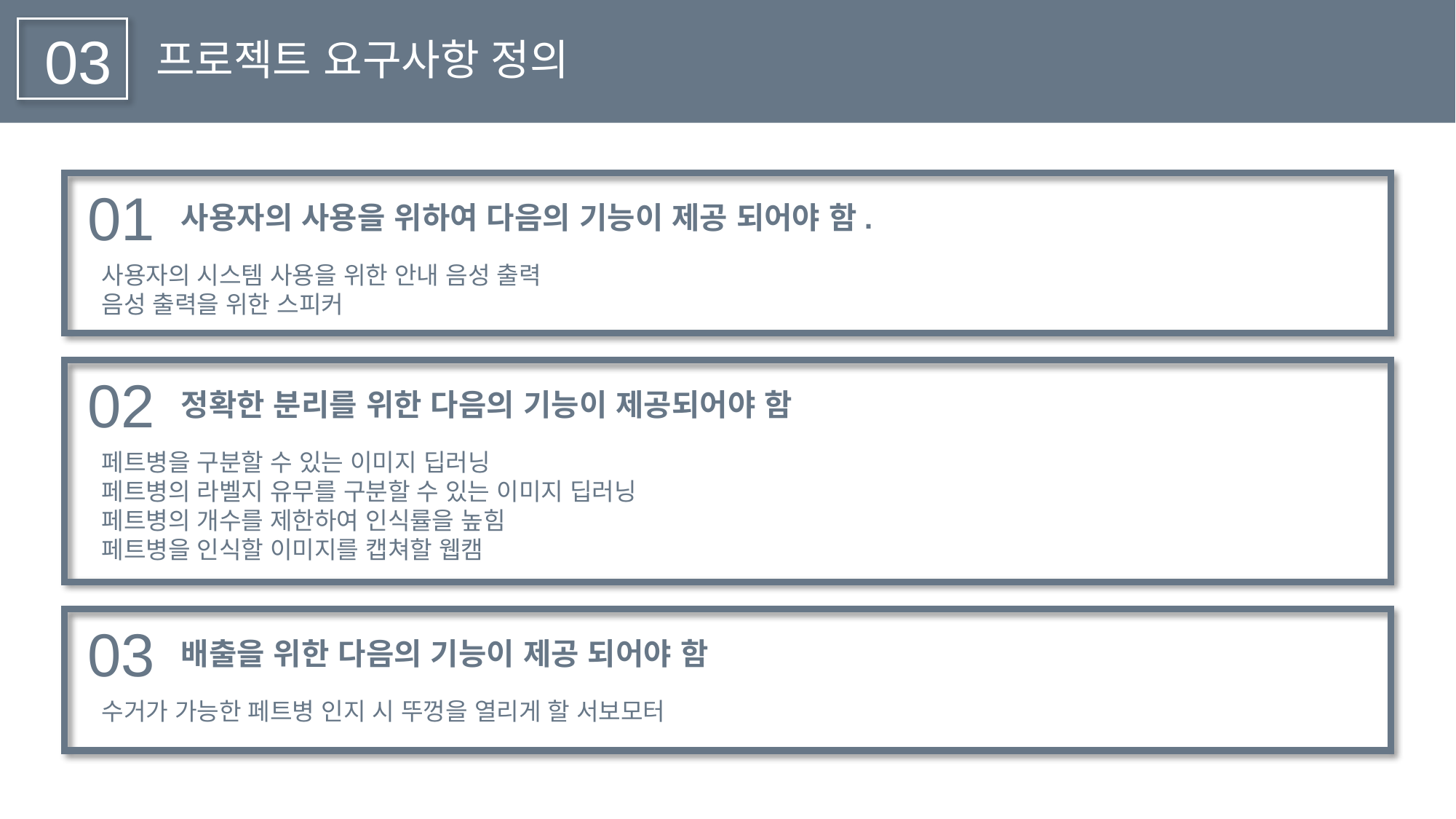

03
프로젝트 요구사항 정의

01
사용자의 사용을 위하여 다음의 기능이 제공 되어야 함.
사용자의 시스템 사용을 위한 안내 음성 출력
음성 출력을 위한 스피커

02
정확한 분리를 위한 다음의 기능이 제공되어야 함
페트병을 구분할 수 있는 이미지 딥러닝
페트병의 라벨지 유무를 구분할 수 있는 이미지 딥러닝
페트병의 개수를 제한하여 인식률을 높힘
페트병을 인식할 이미지를 캡쳐할 웹캠

03
배출을 위한 다음의 기능이 제공 되어야 함
수거가 가능한 페트병 인지 시 뚜껑을 열리게 할 서보모터